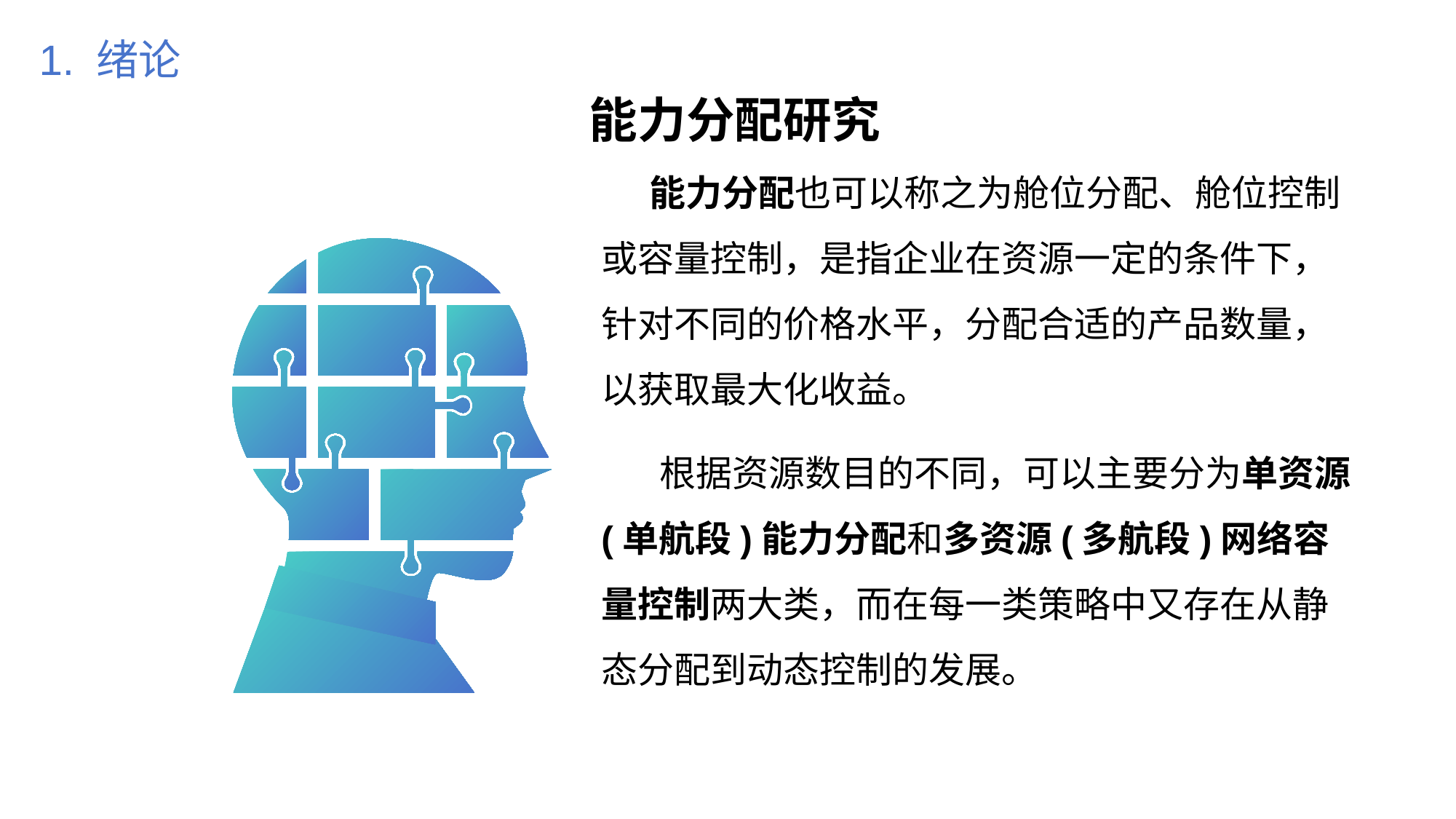

1. 绪论
能力分配研究
      能力分配也可以称之为舱位分配、舱位控制或容量控制，是指企业在资源一定的条件下，针对不同的价格水平，分配合适的产品数量，以获取最大化收益。
      根据资源数目的不同，可以主要分为单资源(单航段)能力分配和多资源(多航段)网络容量控制两大类，而在每一类策略中又存在从静态分配到动态控制的发展。